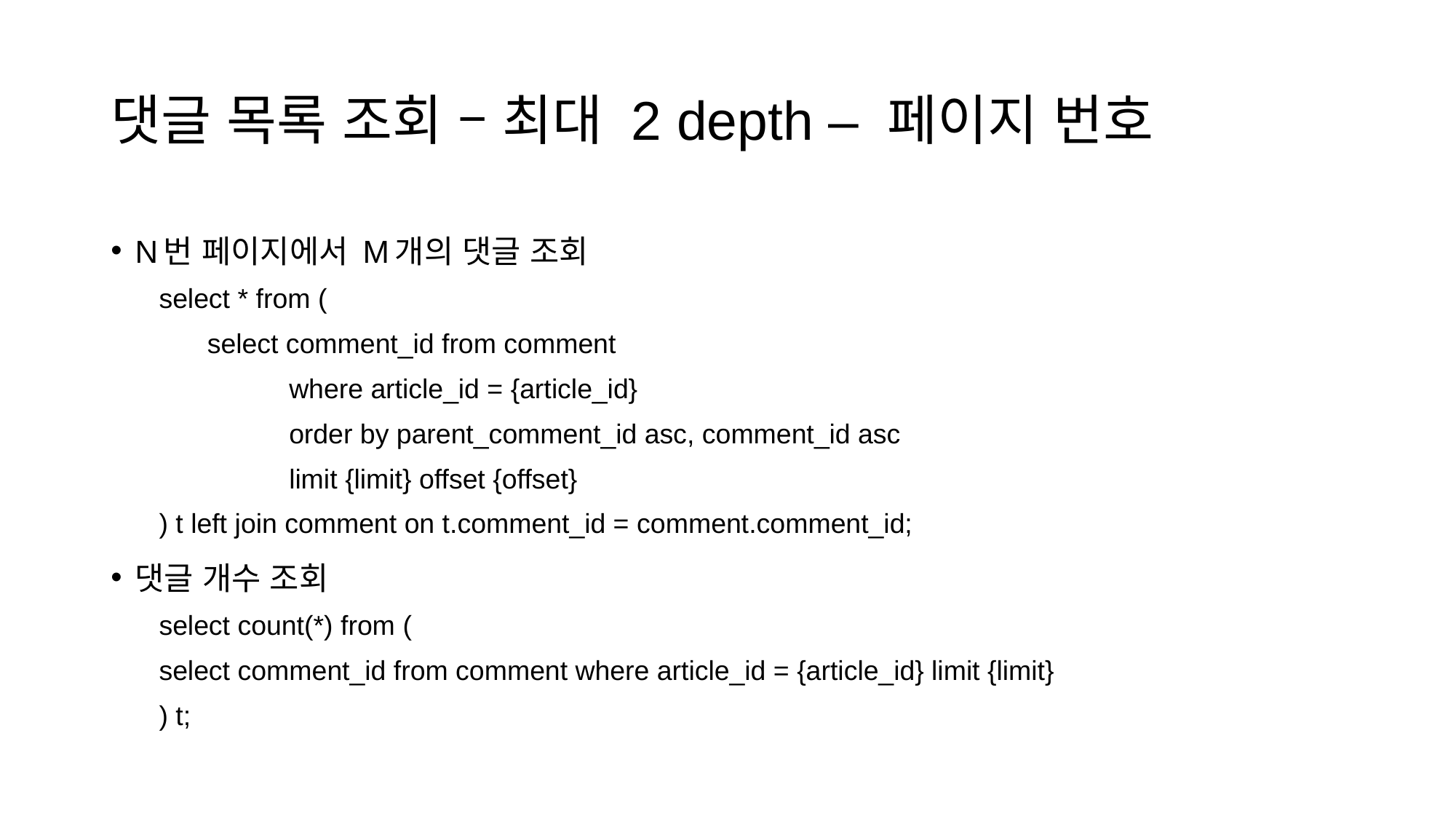

# 댓글 목록 조회 – 최대 2 depth – 페이지 번호
N번 페이지에서 M개의 댓글 조회
select * from (
select comment_id from comment
	where article_id = {article_id}
	order by parent_comment_id asc, comment_id asc
	limit {limit} offset {offset}
) t left join comment on t.comment_id = comment.comment_id;
댓글 개수 조회
select count(*) from (
	select comment_id from comment where article_id = {article_id} limit {limit}
) t;